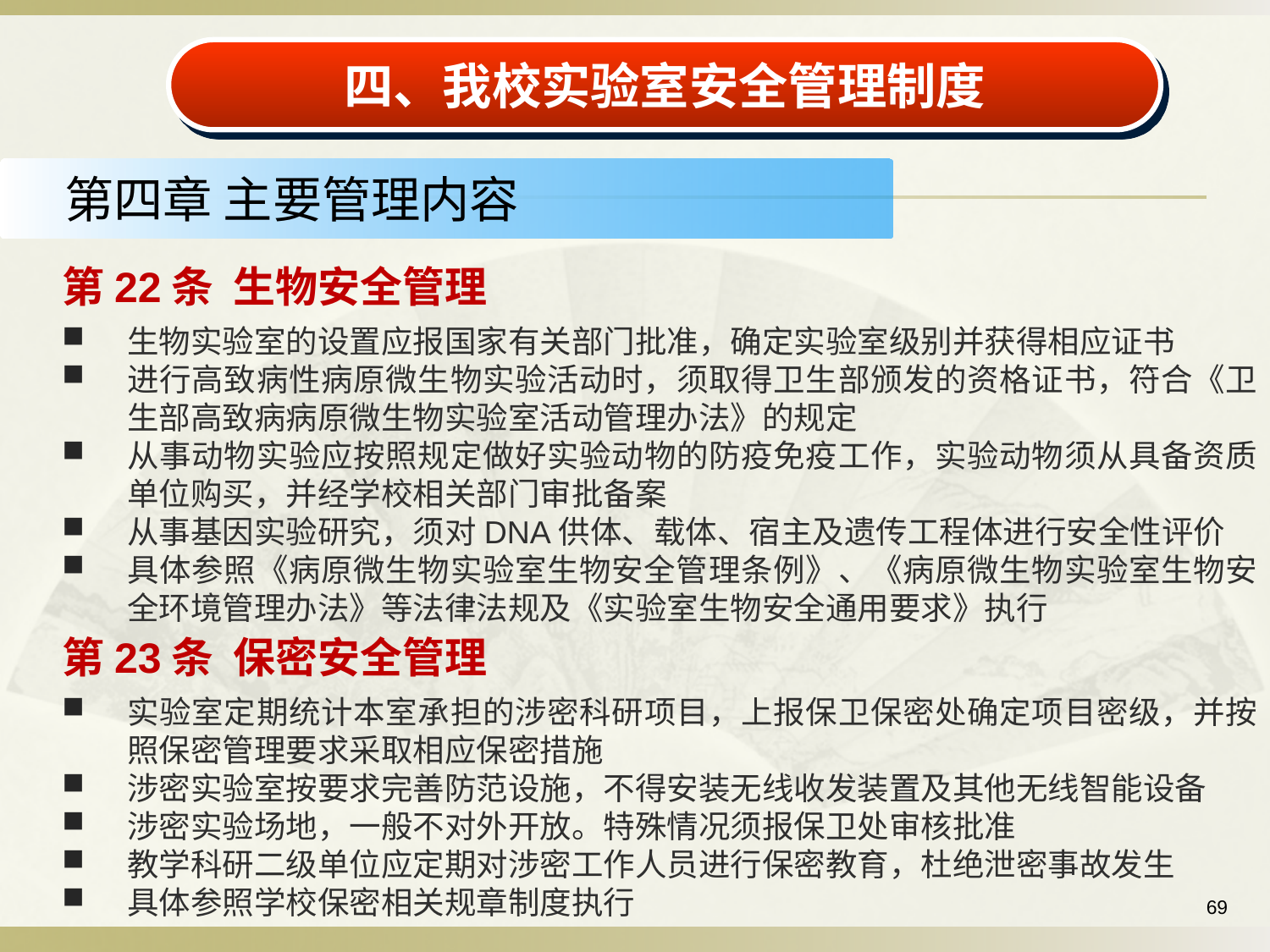

四、我校实验室安全管理制度
第四章 主要管理内容
第22条  生物安全管理
生物实验室的设置应报国家有关部门批准，确定实验室级别并获得相应证书
进行高致病性病原微生物实验活动时，须取得卫生部颁发的资格证书，符合《卫生部高致病病原微生物实验室活动管理办法》的规定
从事动物实验应按照规定做好实验动物的防疫免疫工作，实验动物须从具备资质单位购买，并经学校相关部门审批备案
从事基因实验研究，须对DNA供体、载体、宿主及遗传工程体进行安全性评价
具体参照《病原微生物实验室生物安全管理条例》、《病原微生物实验室生物安全环境管理办法》等法律法规及《实验室生物安全通用要求》执行
第23条  保密安全管理
实验室定期统计本室承担的涉密科研项目，上报保卫保密处确定项目密级，并按照保密管理要求采取相应保密措施
涉密实验室按要求完善防范设施，不得安装无线收发装置及其他无线智能设备
涉密实验场地，一般不对外开放。特殊情况须报保卫处审核批准
教学科研二级单位应定期对涉密工作人员进行保密教育，杜绝泄密事故发生
具体参照学校保密相关规章制度执行
69